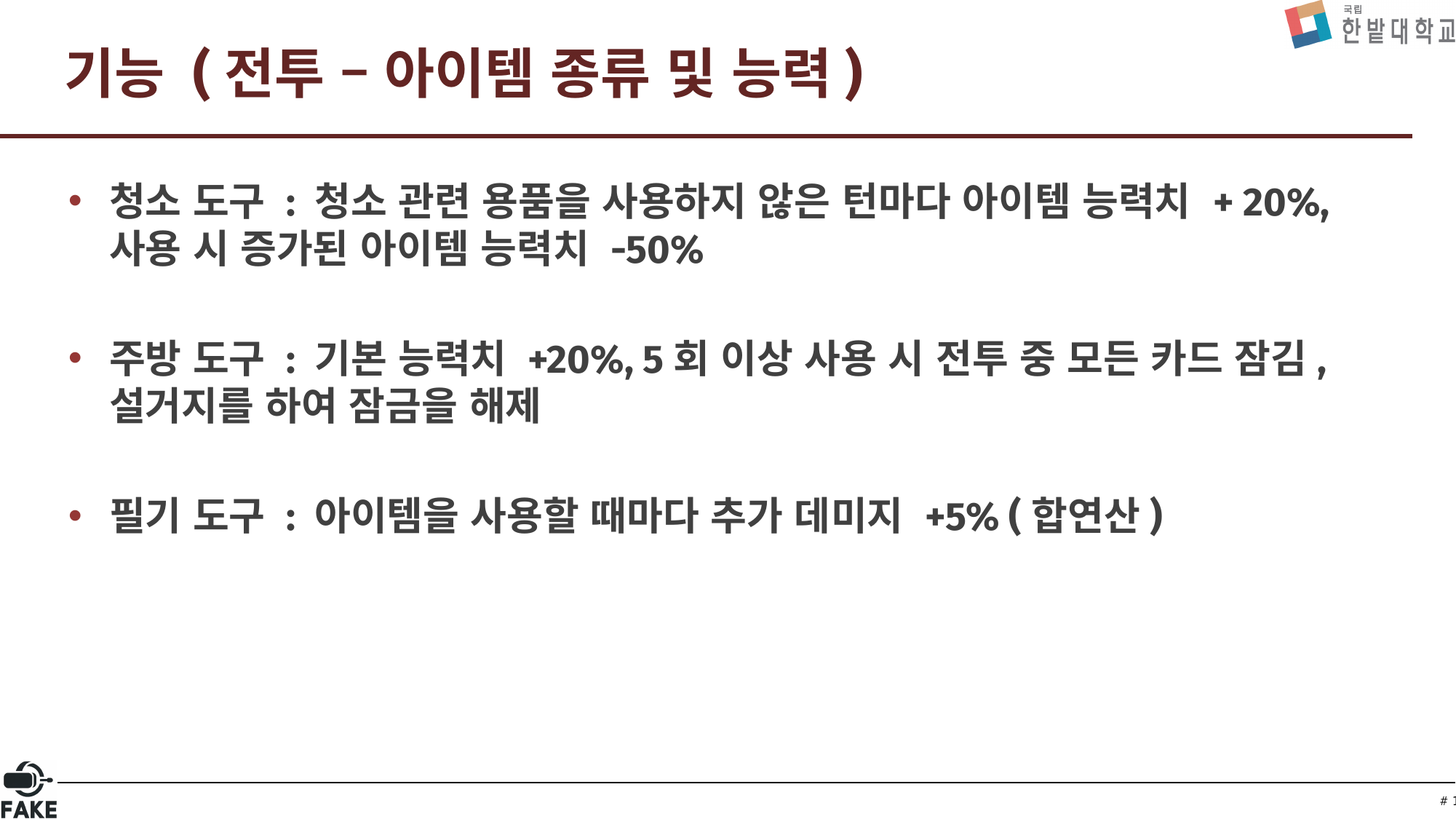

# 기능 (전투 – 아이템 종류 및 능력)
청소 도구 : 청소 관련 용품을 사용하지 않은 턴마다 아이템 능력치 + 20%, 사용 시 증가된 아이템 능력치 -50%

주방 도구 : 기본 능력치 +20%, 5회 이상 사용 시 전투 중 모든 카드 잠김, 설거지를 하여 잠금을 해제

필기 도구 : 아이템을 사용할 때마다 추가 데미지 +5% (합연산)